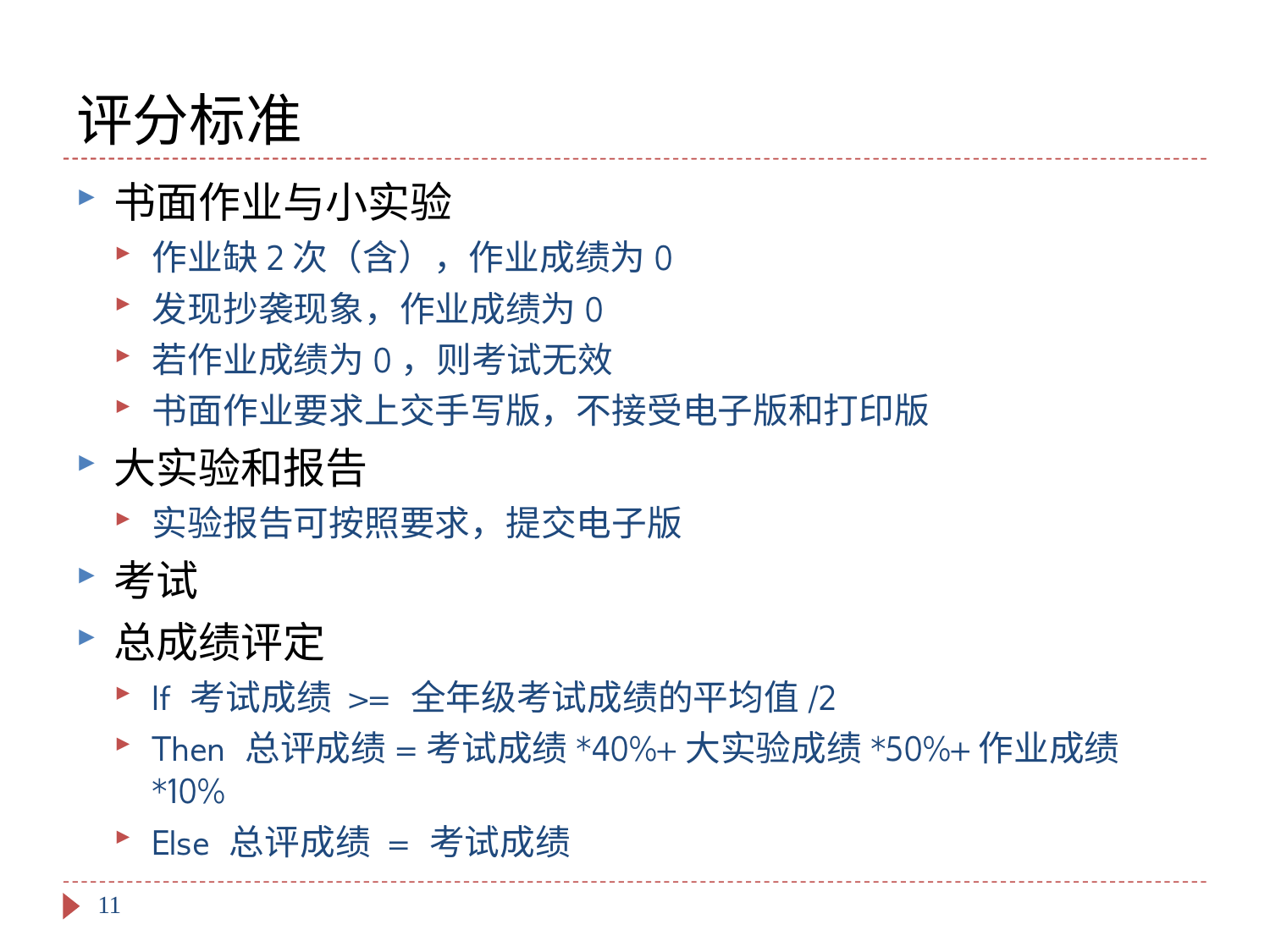

# 评分标准
书面作业与小实验
作业缺2次（含），作业成绩为0
发现抄袭现象，作业成绩为0
若作业成绩为0，则考试无效
书面作业要求上交手写版，不接受电子版和打印版
大实验和报告
实验报告可按照要求，提交电子版
考试
总成绩评定
If 考试成绩 >= 全年级考试成绩的平均值/2
Then 总评成绩=考试成绩*40%+大实验成绩*50%+作业成绩*10%
Else 总评成绩 = 考试成绩
11